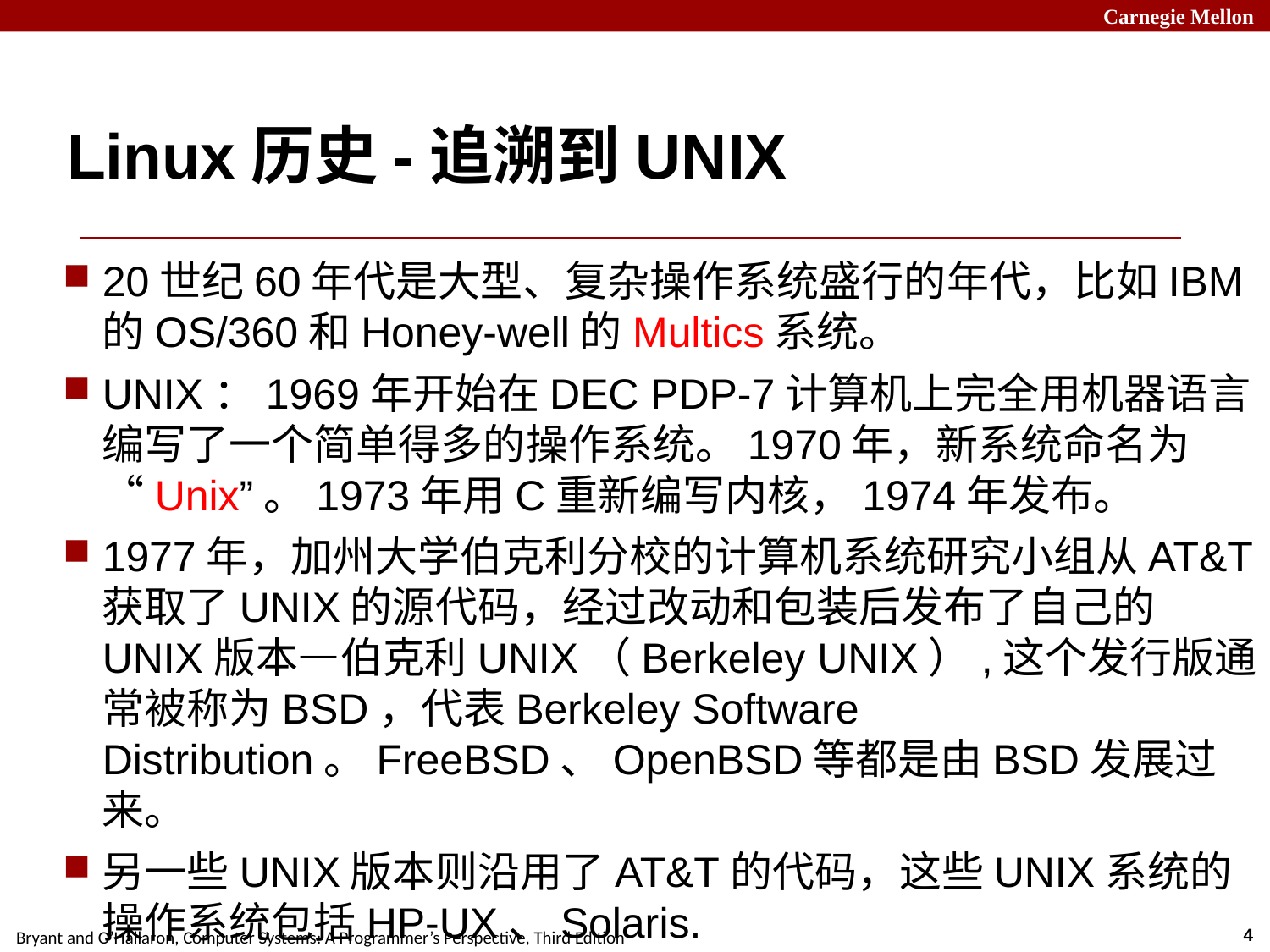

# Linux历史-追溯到UNIX
20世纪60年代是大型、复杂操作系统盛行的年代，比如IBM的OS/360和Honey-well的Multics系统。
UNIX：1969年开始在DEC PDP-7计算机上完全用机器语言编写了一个简单得多的操作系统。1970年，新系统命名为“Unix”。1973年用C重新编写内核，1974年发布。
1977年，加州大学伯克利分校的计算机系统研究小组从AT&T获取了UNIX的源代码，经过改动和包装后发布了自己的UNIX版本—伯克利UNIX（Berkeley UNIX）,这个发行版通常被称为BSD，代表Berkeley Software Distribution。FreeBSD、OpenBSD等都是由BSD发展过来。
另一些UNIX版本则沿用了AT&T的代码，这些UNIX系统的操作系统包括HP-UX、Solaris.